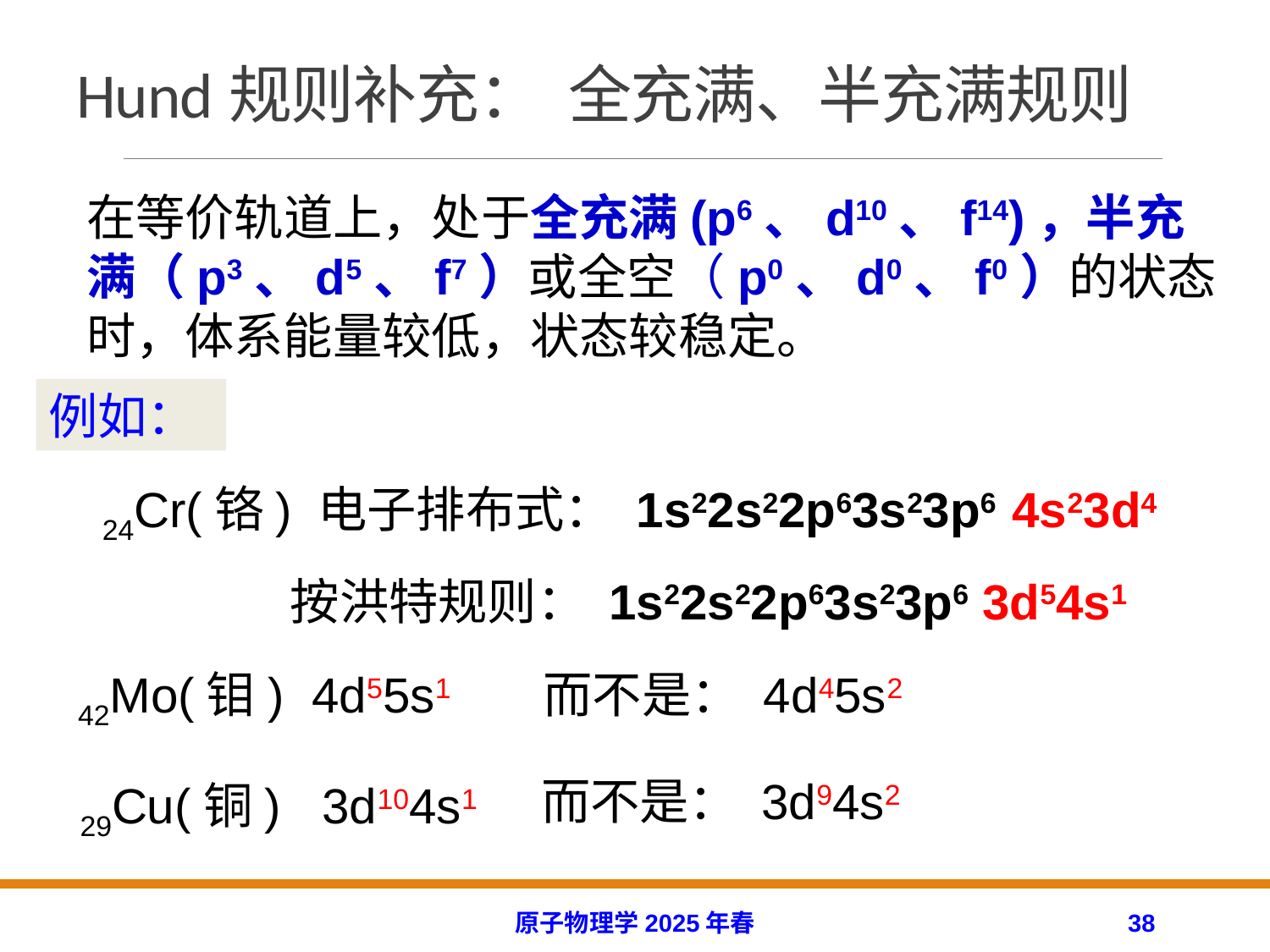

# Hund规则补充：  全充满、半充满规则
在等价轨道上，处于全充满(p6、d10、f14)，半充满（p3、d5、f7）或全空（p0、d0、f0）的状态时，体系能量较低，状态较稳定。
例如：
24Cr(铬) 电子排布式： 1s22s22p63s23p6  4s23d4
                按洪特规则： 1s22s22p63s23p6 3d54s1
42Mo(钼)  4d55s1
而不是： 4d45s2
而不是： 3d94s2
29Cu(铜)   3d104s1
原子物理学2025年春
38